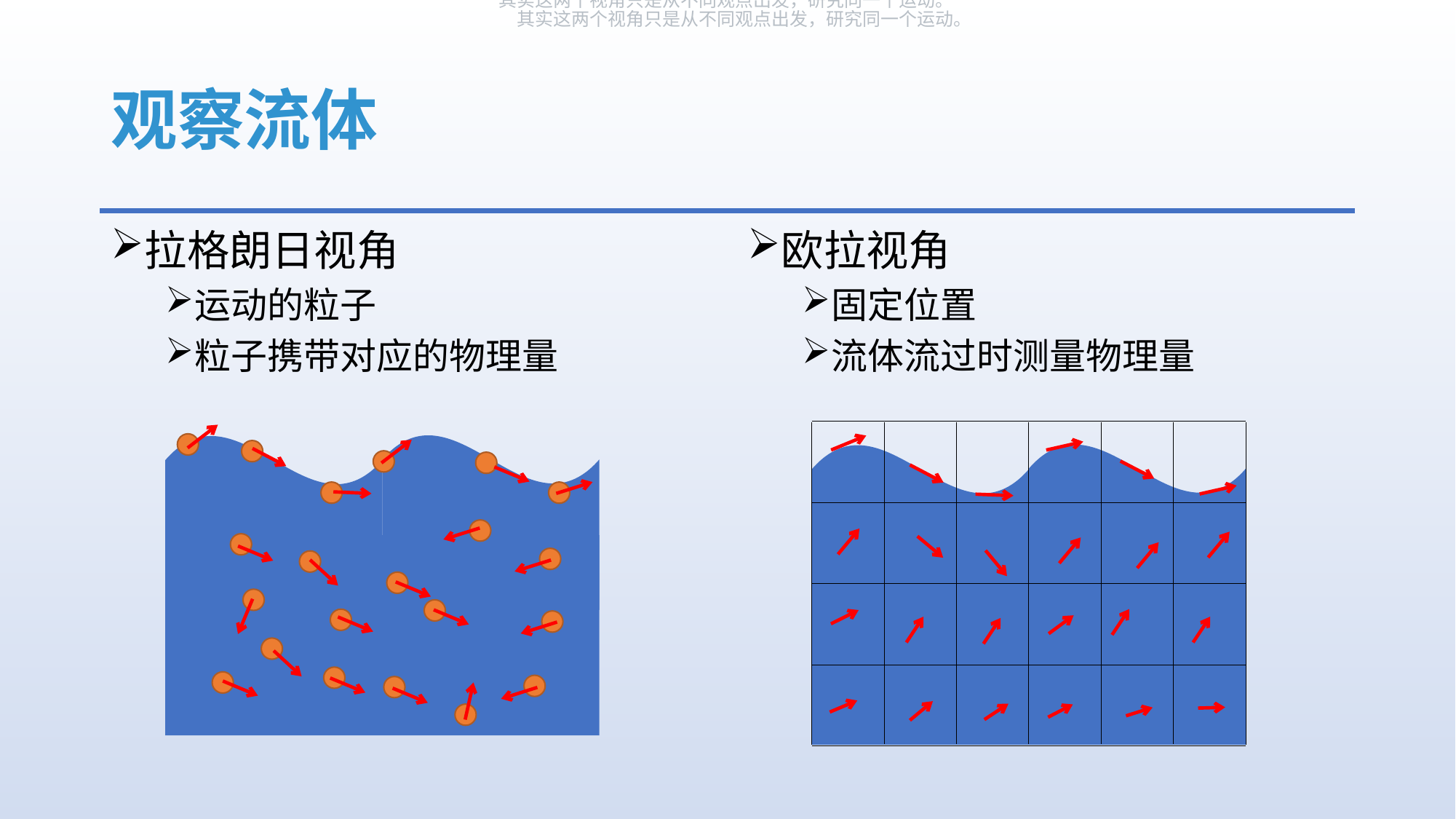

其实这两个视角只是从不同观点出发，研究同一个运动。
其实这两个视角只是从不同观点出发，研究同一个运动。
# 观察流体
拉格朗日视角
运动的粒子
粒子携带对应的物理量
欧拉视角
固定位置
流体流过时测量物理量